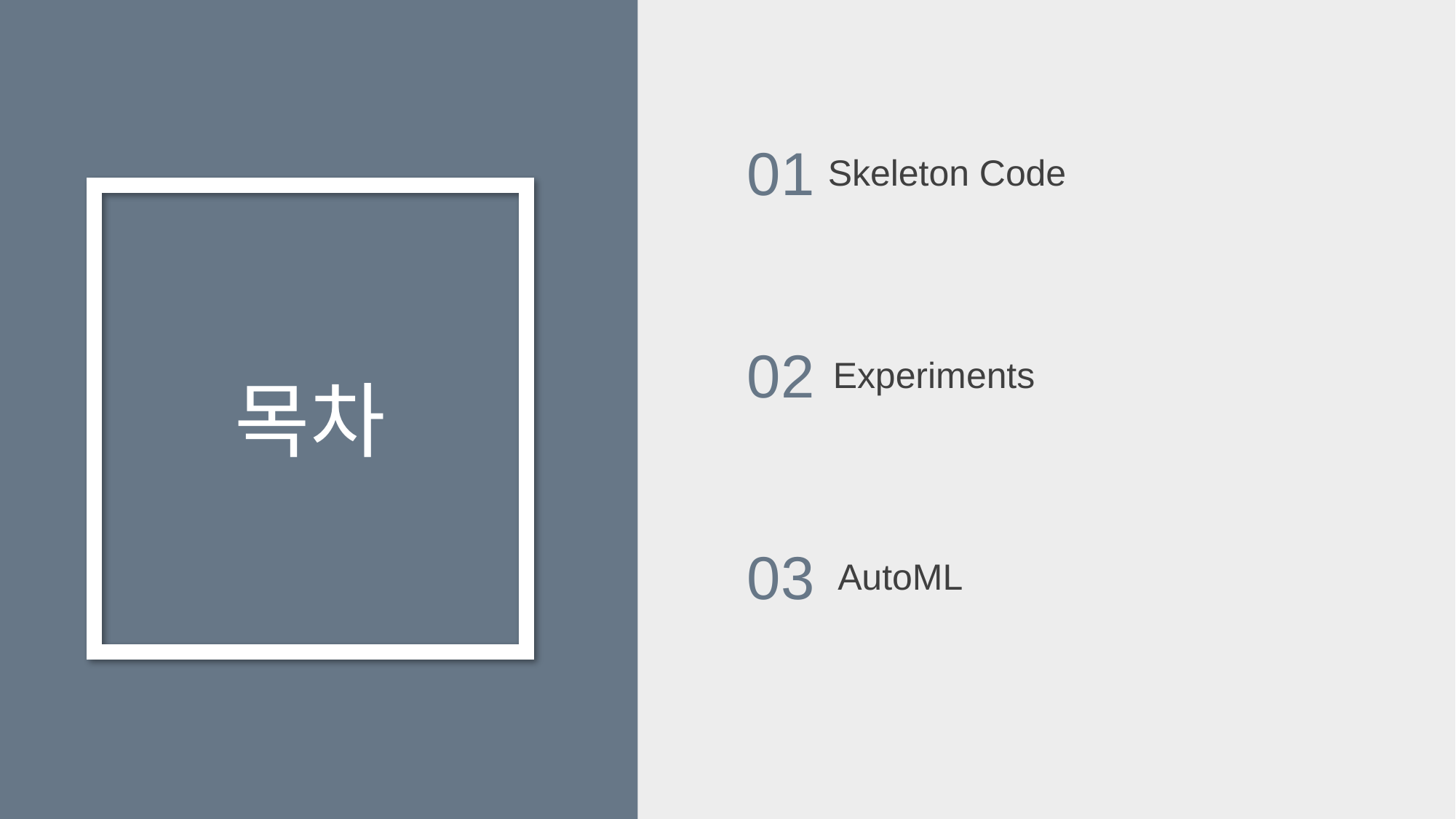

01
Skeleton Code

02
Experiments
목차
03
AutoML